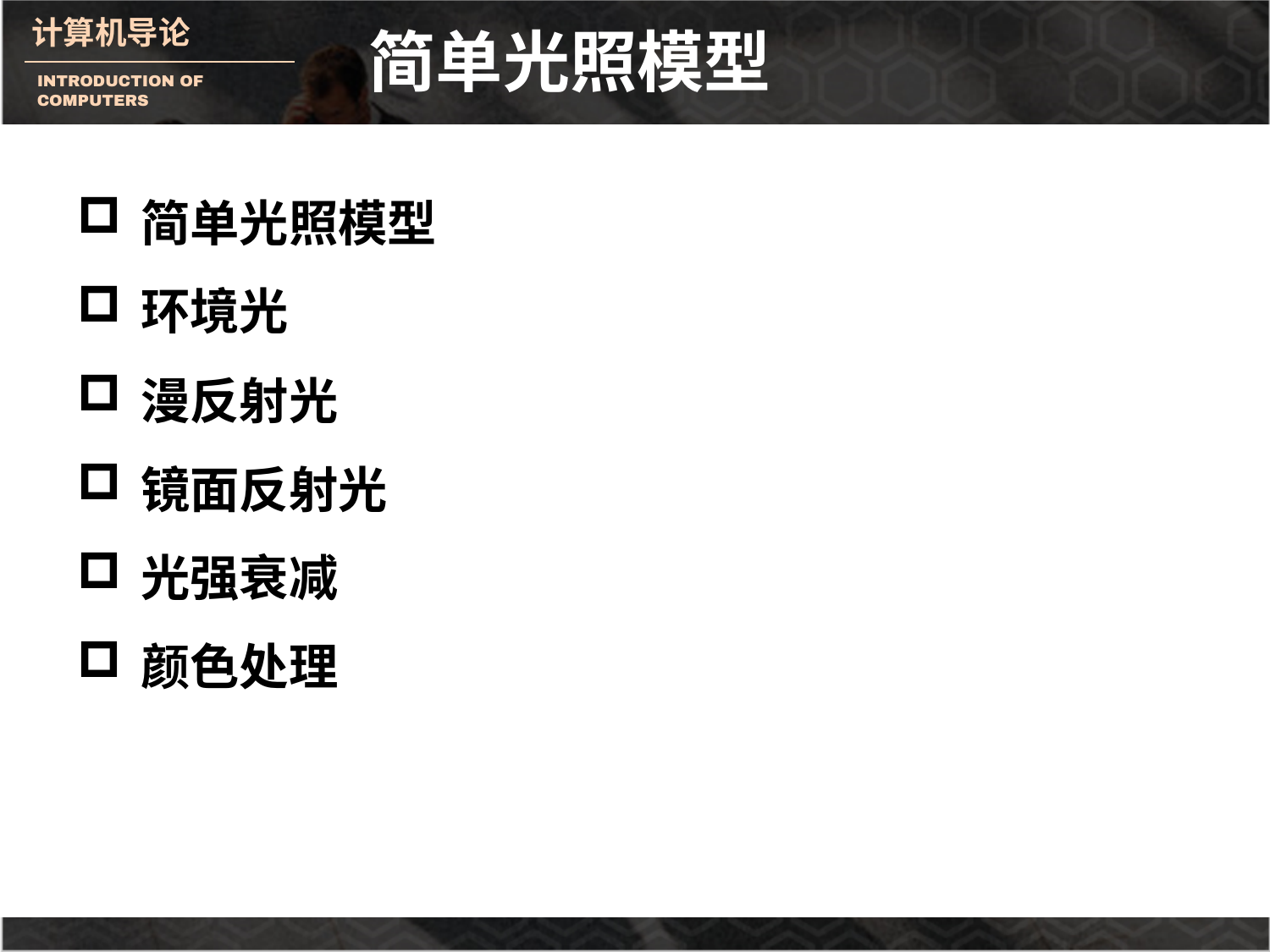

简单光照模型
简单光照模型
环境光
漫反射光
镜面反射光
光强衰减
颜色处理
100